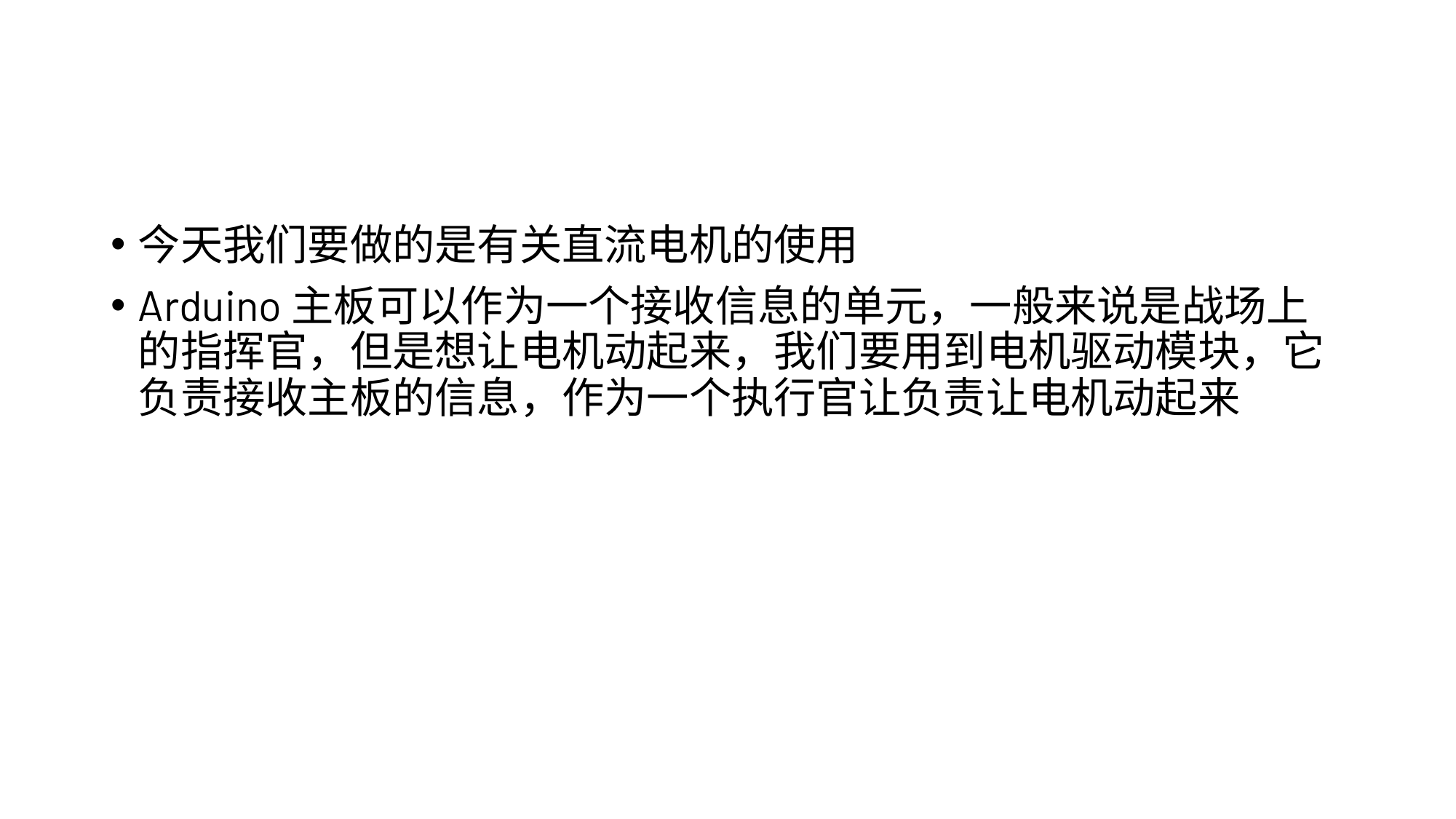

今天我们要做的是有关直流电机的使用
Arduino主板可以作为一个接收信息的单元，一般来说是战场上的指挥官，但是想让电机动起来，我们要用到电机驱动模块，它负责接收主板的信息，作为一个执行官让负责让电机动起来